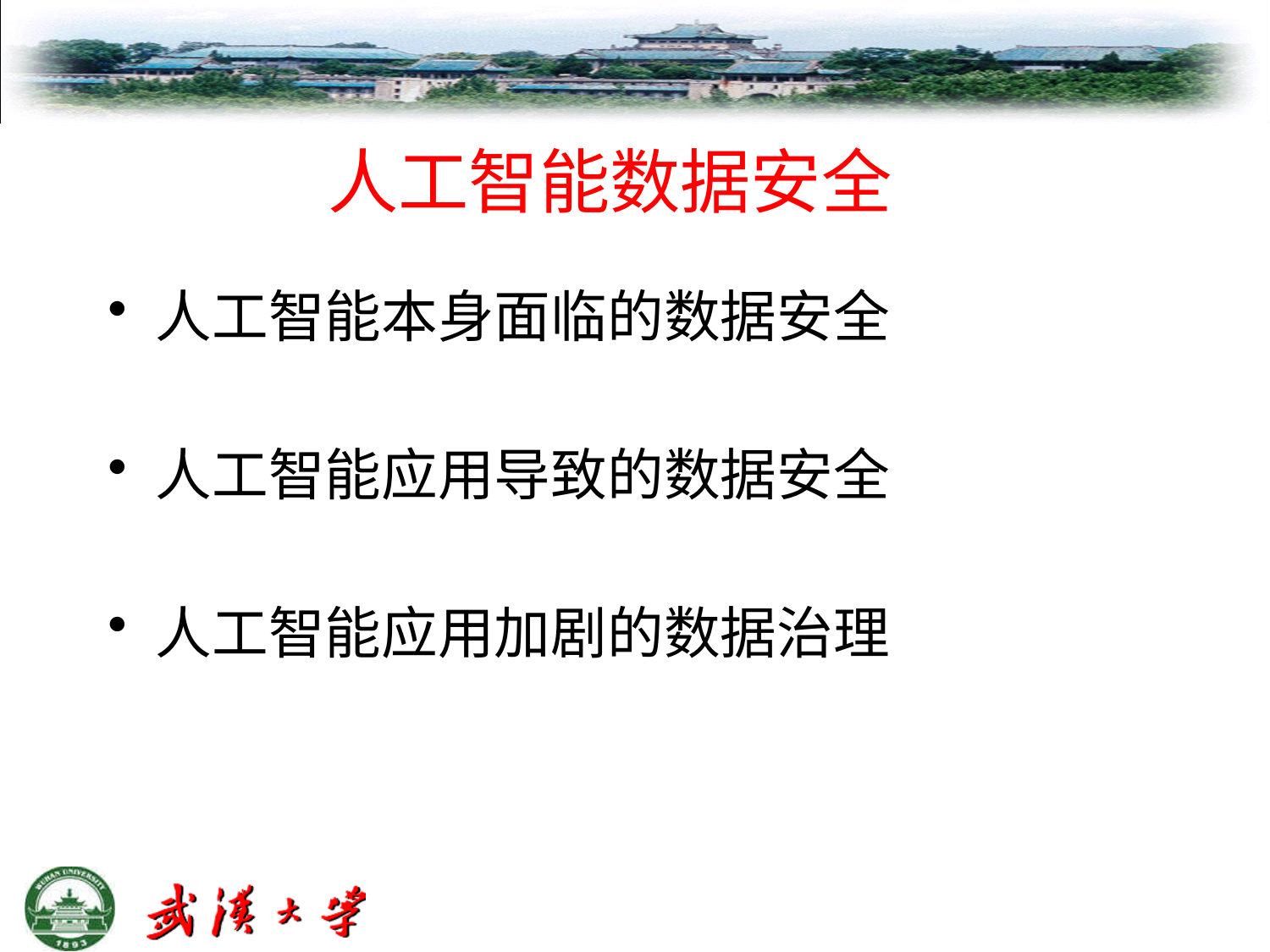

# 人工智能数据安全
人工智能本身面临的数据安全

人工智能应用导致的数据安全

人工智能应用加剧的数据治理